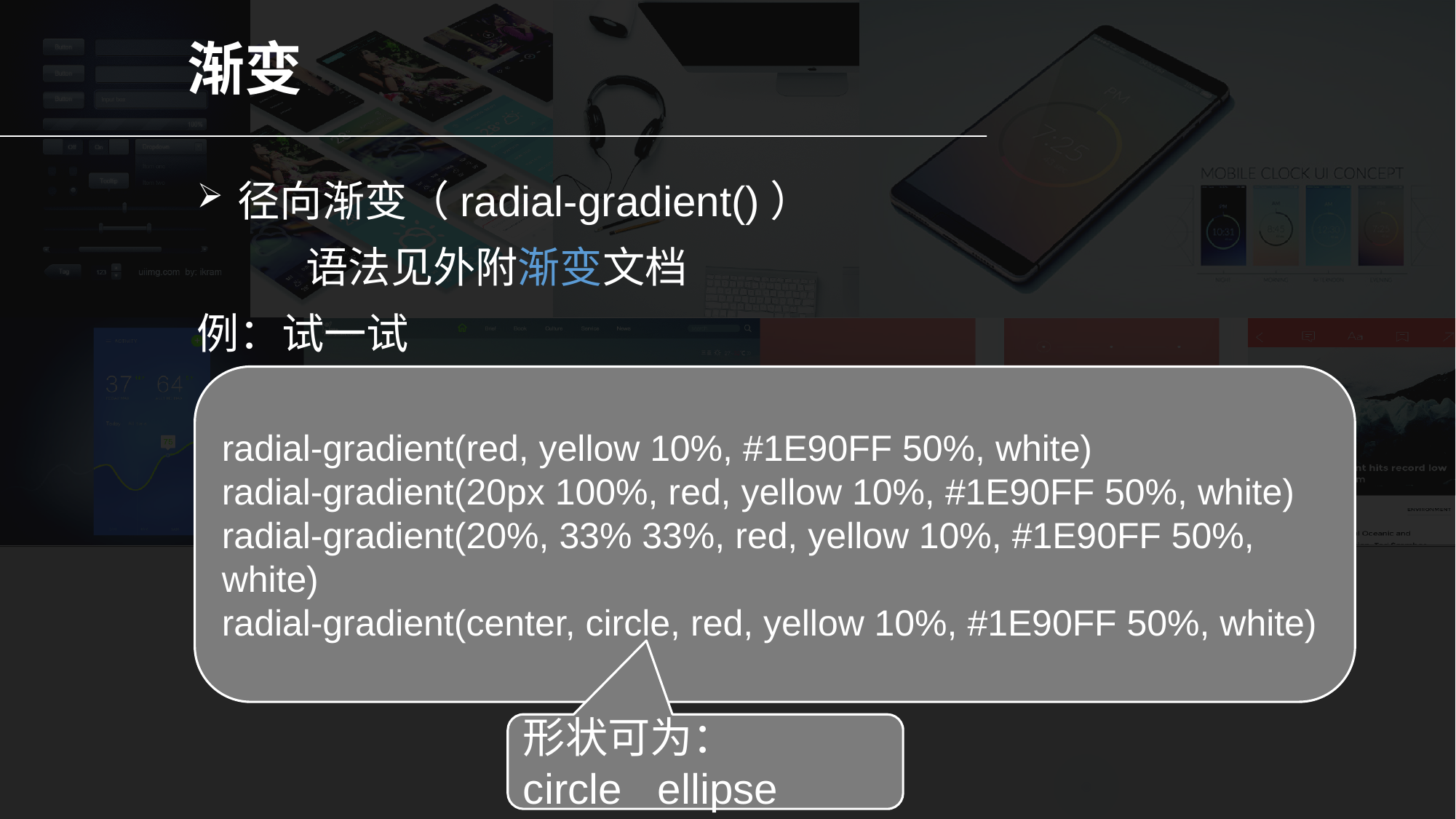

渐变
径向渐变（radial-gradient()）
	语法见外附渐变文档
例：试一试
radial-gradient(red, yellow 10%, #1E90FF 50%, white)
radial-gradient(20px 100%, red, yellow 10%, #1E90FF 50%, white)
radial-gradient(20%, 33% 33%, red, yellow 10%, #1E90FF 50%, white)
radial-gradient(center, circle, red, yellow 10%, #1E90FF 50%, white)

形状可为：
circle   ellipse